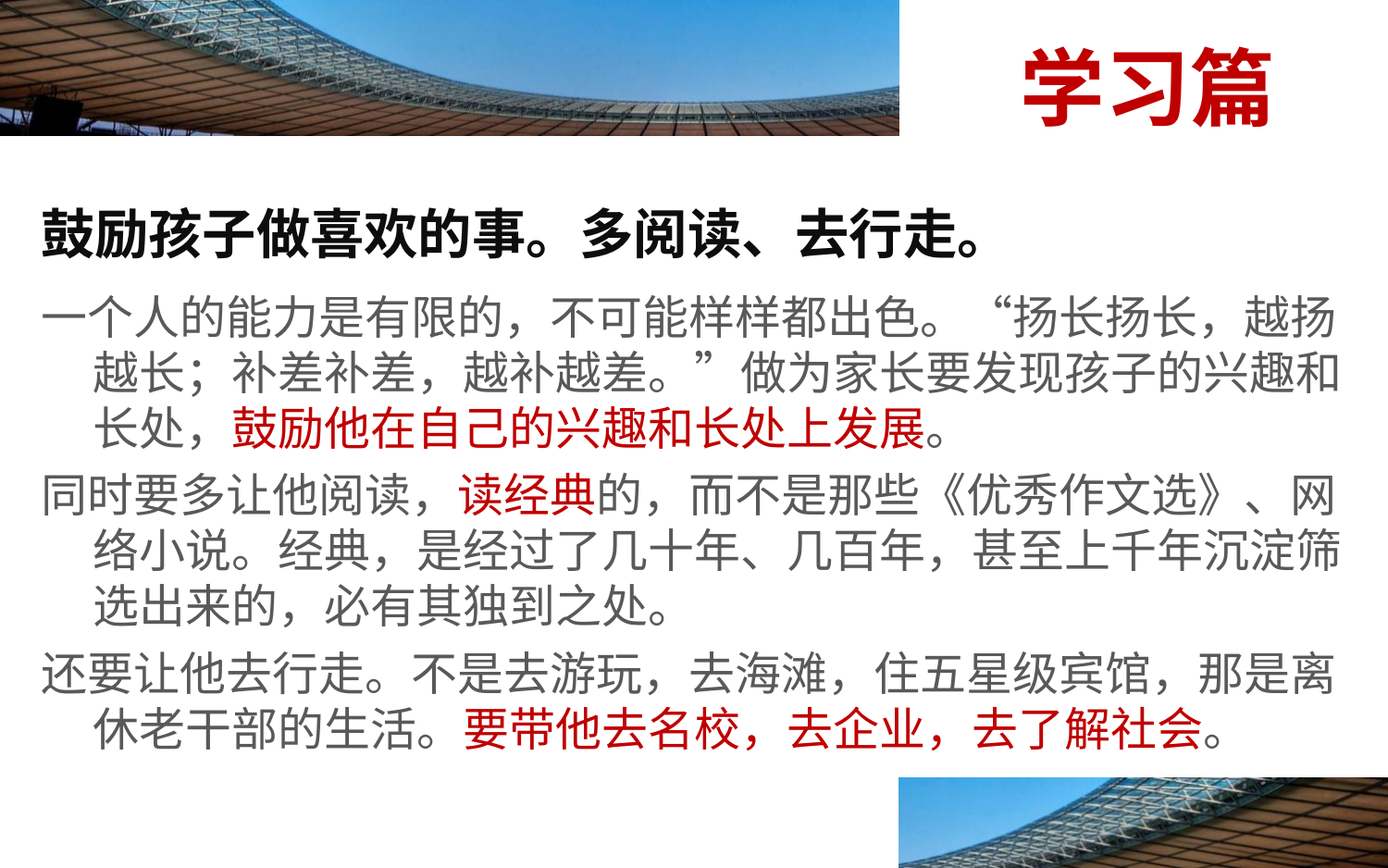

学习篇
鼓励孩子做喜欢的事。多阅读、去行走。
一个人的能力是有限的，不可能样样都出色。“扬长扬长，越扬越长；补差补差，越补越差。”做为家长要发现孩子的兴趣和长处，鼓励他在自己的兴趣和长处上发展。
同时要多让他阅读，读经典的，而不是那些《优秀作文选》、网络小说。经典，是经过了几十年、几百年，甚至上千年沉淀筛选出来的，必有其独到之处。
还要让他去行走。不是去游玩，去海滩，住五星级宾馆，那是离休老干部的生活。要带他去名校，去企业，去了解社会。